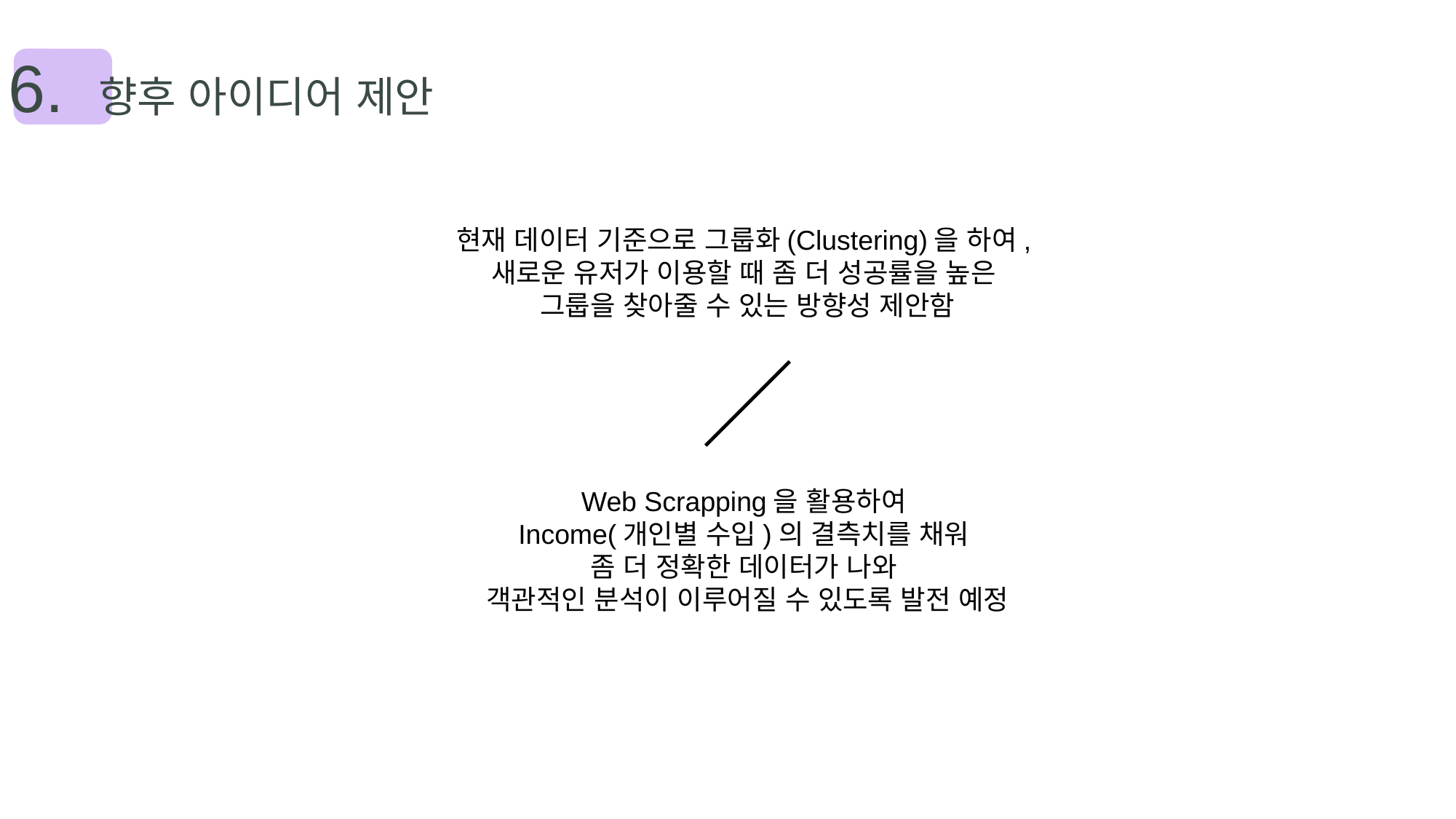

6. 향후 아이디어 제안

현재 데이터 기준으로 그룹화(Clustering)을 하여,
새로운 유저가 이용할 때 좀 더 성공률을 높은
그룹을 찾아줄 수 있는 방향성 제안함
Web Scrapping을 활용하여
Income(개인별 수입)의 결측치를 채워
좀 더 정확한 데이터가 나와
객관적인 분석이 이루어질 수 있도록 발전 예정